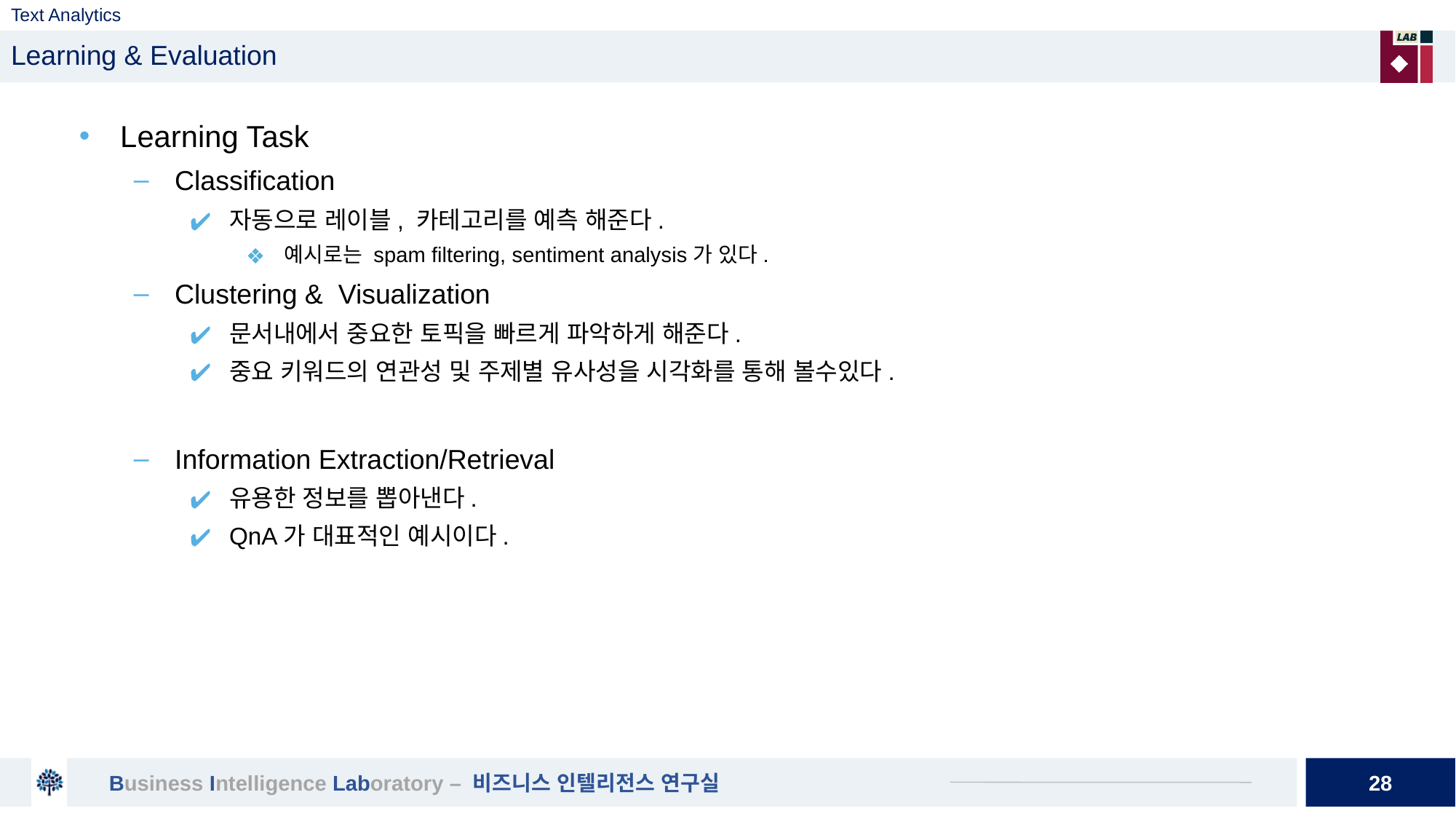

# Text Analytics
Learning & Evaluation
Learning Task
Classification
자동으로 레이블, 카테고리를 예측 해준다.
예시로는 spam filtering, sentiment analysis가 있다.
Clustering &  Visualization
문서내에서 중요한 토픽을 빠르게 파악하게 해준다.
중요 키워드의 연관성 및 주제별 유사성을 시각화를 통해 볼수있다.

Information Extraction/Retrieval
유용한 정보를 뽑아낸다.
QnA가 대표적인 예시이다.

28